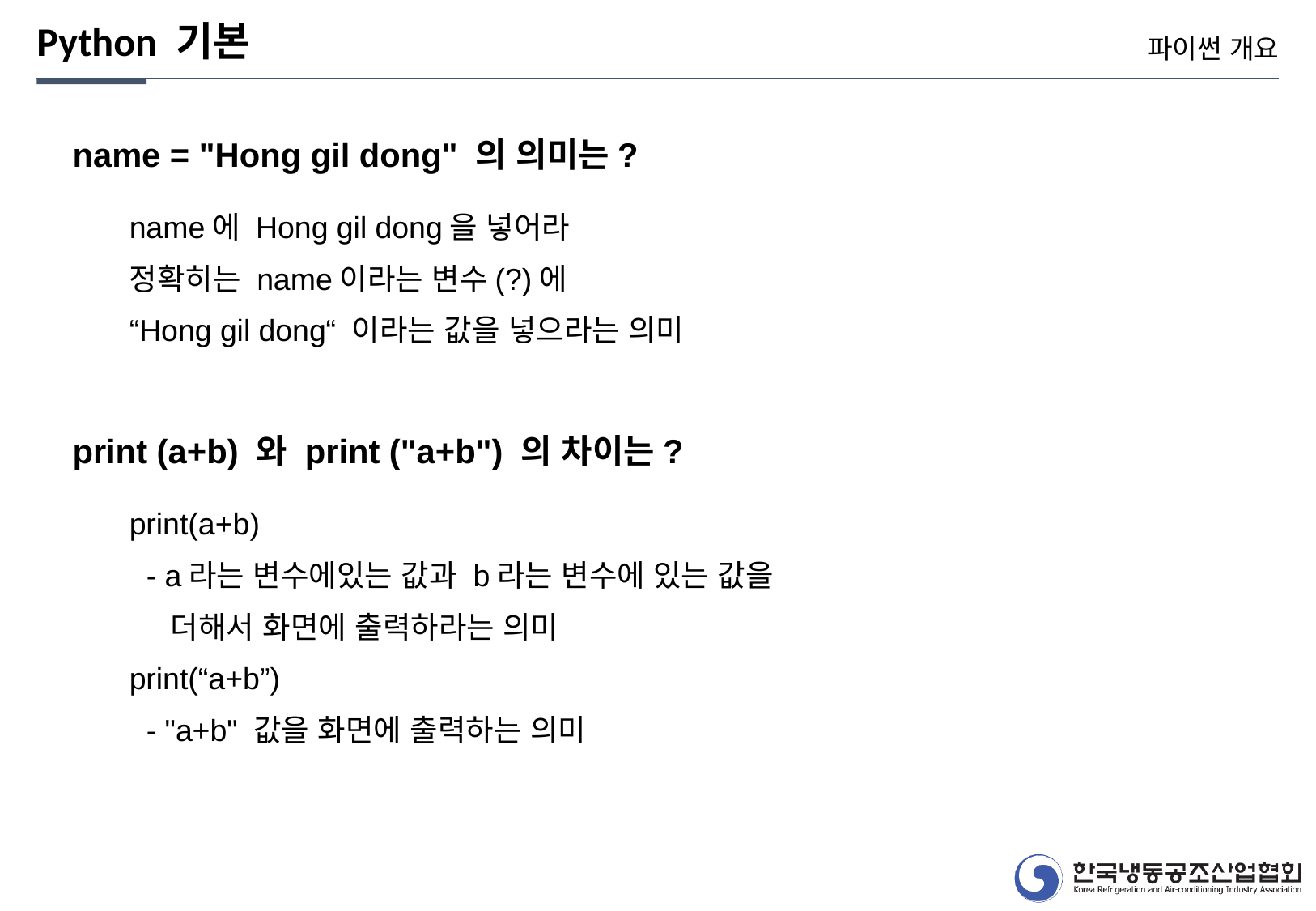

Python 기본
파이썬 개요
name = "Hong gil dong" 의 의미는?
name에 Hong gil dong을 넣어라
정확히는 name이라는 변수(?)에
“Hong gil dong“ 이라는 값을 넣으라는 의미
print (a+b) 와 print ("a+b") 의 차이는?
print(a+b)
  - a라는 변수에있는 값과 b라는 변수에 있는 값을
    더해서 화면에 출력하라는 의미
print(“a+b”)
  - "a+b" 값을 화면에 출력하는 의미